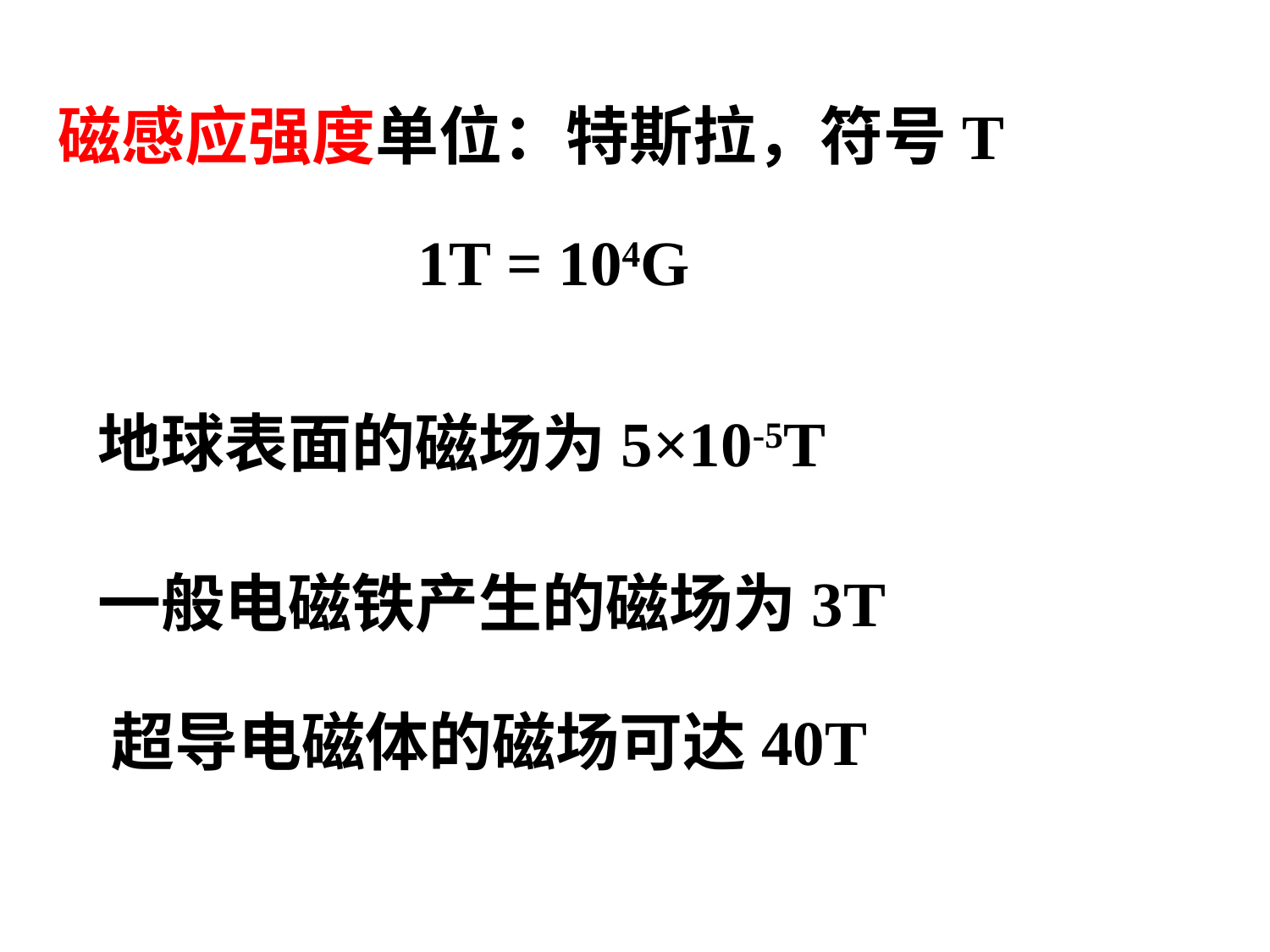

# 磁感应强度单位：特斯拉，符号T
1T = 104G

地球表面的磁场为5×10-5T
一般电磁铁产生的磁场为3T
超导电磁体的磁场可达40T